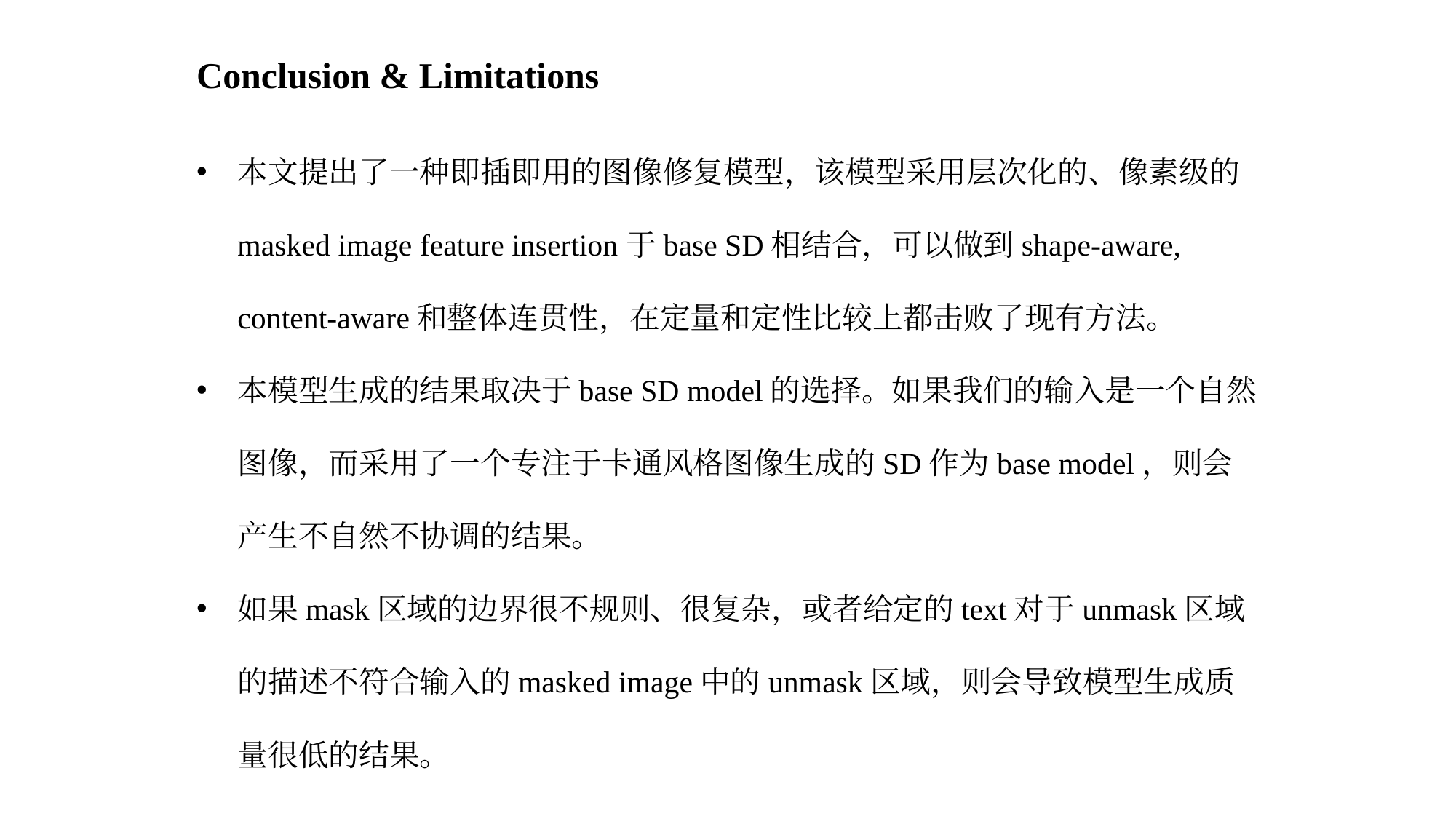

Conclusion & Limitations
本文提出了一种即插即用的图像修复模型，该模型采用层次化的、像素级的masked image feature insertion于base SD相结合，可以做到shape-aware, content-aware和整体连贯性，在定量和定性比较上都击败了现有方法。
本模型生成的结果取决于base SD model的选择。如果我们的输入是一个自然图像，而采用了一个专注于卡通风格图像生成的SD作为base model，则会产生不自然不协调的结果。
如果mask区域的边界很不规则、很复杂，或者给定的text对于unmask区域的描述不符合输入的masked image中的unmask区域，则会导致模型生成质量很低的结果。